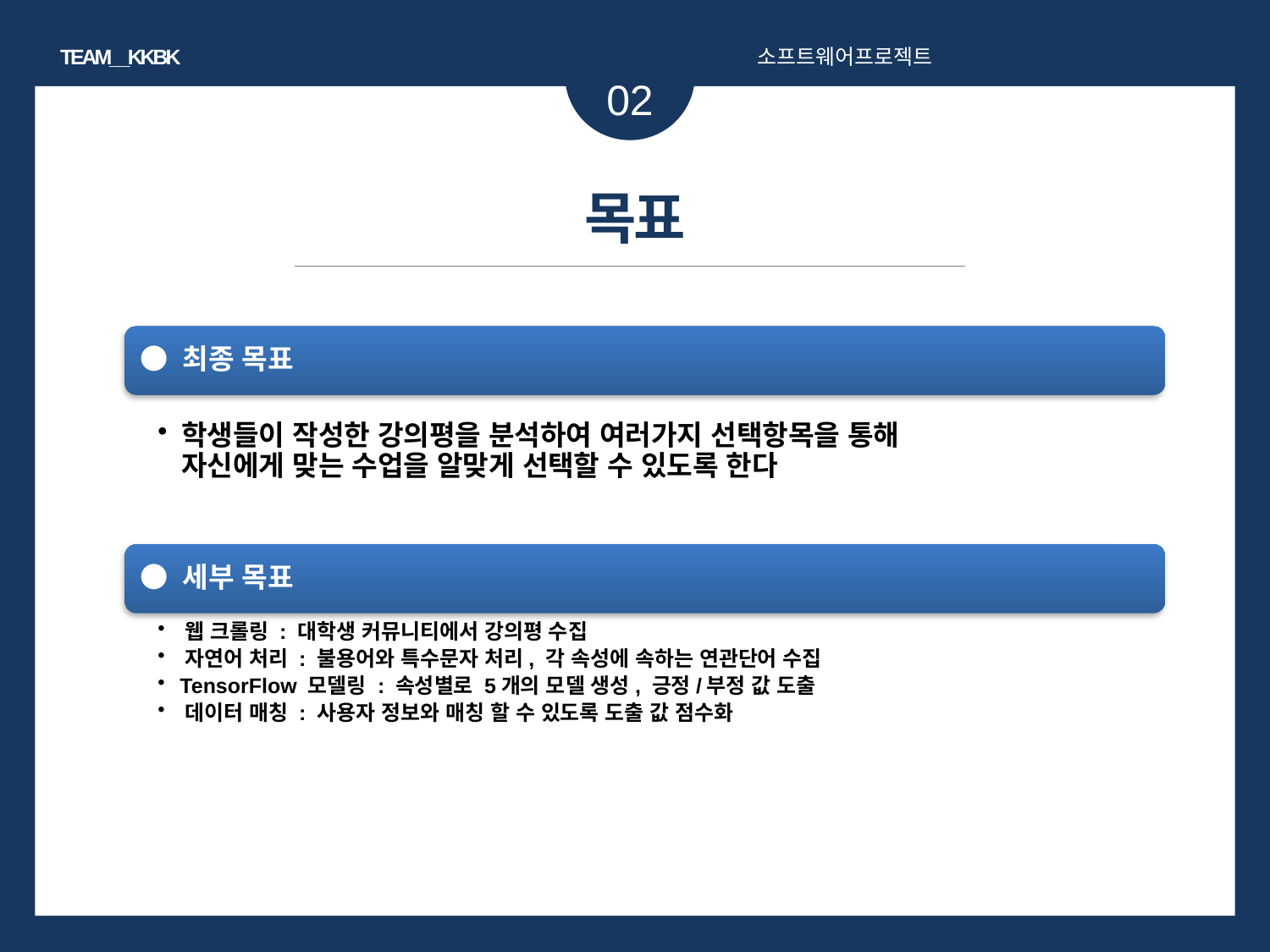

TEAM__KKBK
소프트웨어프로젝트
02

목표
● 최종 목표

학생들이 작성한 강의평을 분석하여 여러가지 선택항목을 통해 	                 자신에게 맞는 수업을 알맞게 선택할 수 있도록 한다
● 세부 목표

 웹 크롤링 : 대학생 커뮤니티에서 강의평 수집
 자연어 처리 : 불용어와 특수문자 처리, 각 속성에 속하는 연관단어 수집
 TensorFlow 모델링 : 속성별로 5개의 모델 생성, 긍정/부정 값 도출
 데이터 매칭 : 사용자 정보와 매칭 할 수 있도록 도출 값 점수화